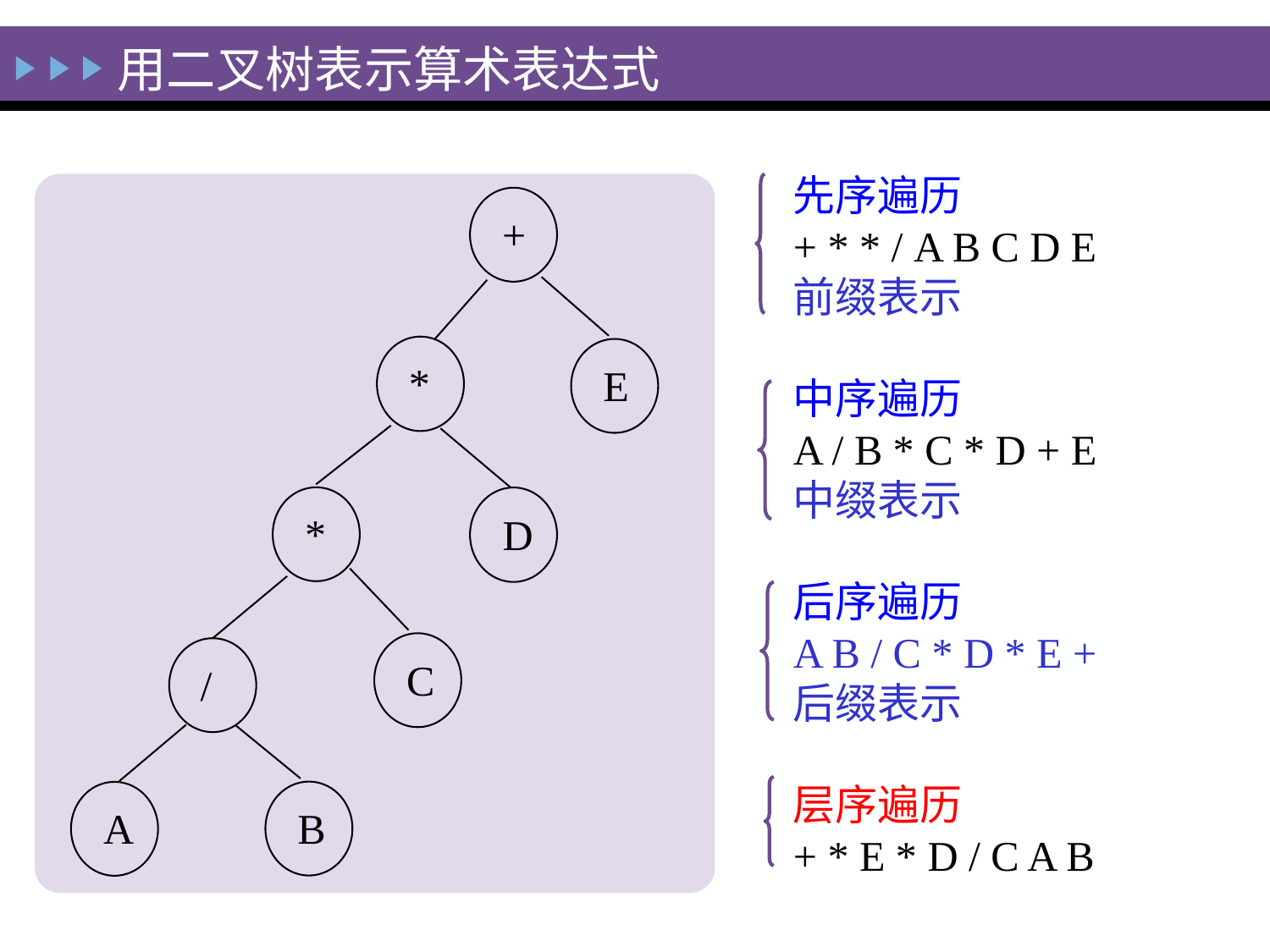

用二叉树表示算术表达式
先序遍历
+ * * / A B C D E
前缀表示

中序遍历
A / B * C * D + E
中缀表示

后序遍历
A B / C * D * E +
后缀表示

层序遍历
+ * E * D / C A B

+

*

E

*

D

C

/

B

A